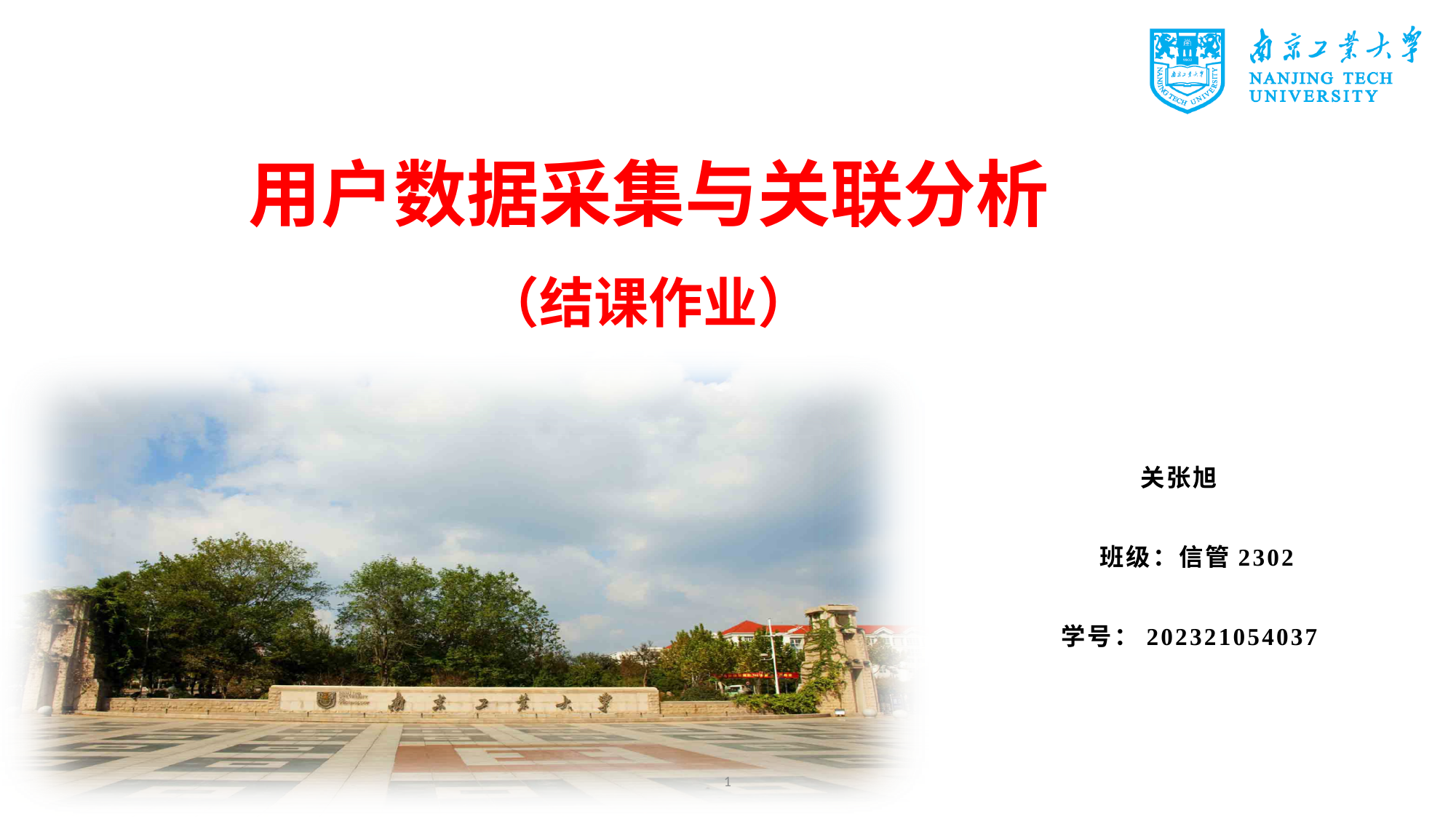

# 用户数据采集与关联分析 （结课作业）
关张旭
               班级：信管2302
          学号：202321054037

1